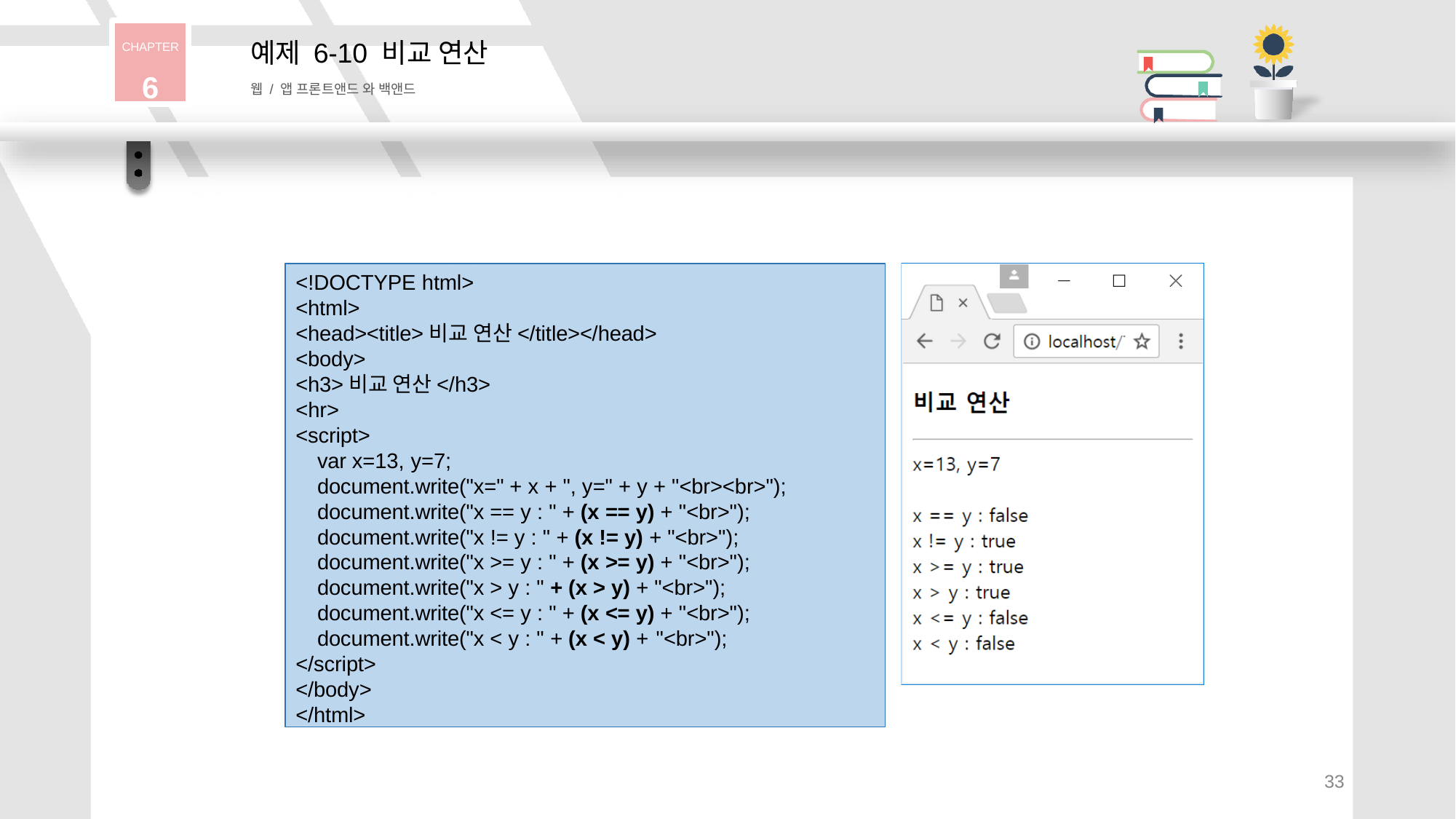

CHAPTER

6

# 예제 6-10 비교 연산

웹 / 앱 프론트앤드 와 백앤드

<!DOCTYPE html>
<html>
<head><title>비교 연산</title></head>
<body>
<h3>비교 연산</h3>
<hr>
<script>
var x=13, y=7;
document.write("x=" + x + ", y=" + y + "<br><br>");  document.write("x == y : " + (x == y) + "<br>");  document.write("x != y : " + (x != y) + "<br>");  document.write("x >= y : " + (x >= y) + "<br>");  document.write("x > y : " + (x > y) + "<br>");  document.write("x <= y : " + (x <= y) + "<br>");  document.write("x < y : " + (x < y) + "<br>");
</script>
</body>
</html>
33